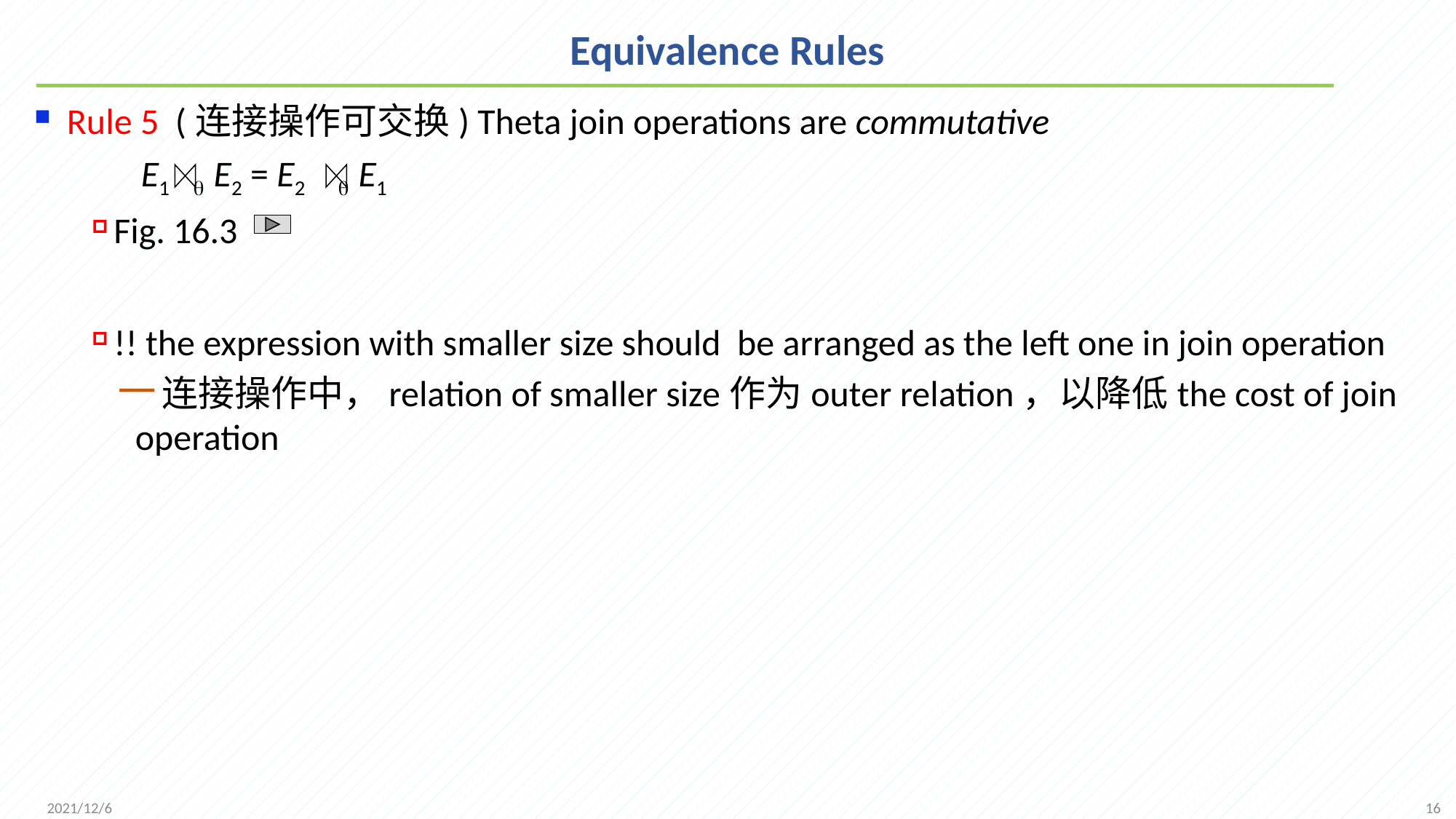

# Equivalence Rules
Rule 5  (连接操作可交换) Theta join operations are commutative
             E1     θ  E2 = E2    θ  E1
Fig. 16.3

!! the expression with smaller size should  be arranged as the left one in join operation
连接操作中，relation of smaller size作为outer relation，以降低the cost of join operation

16
2021/12/6